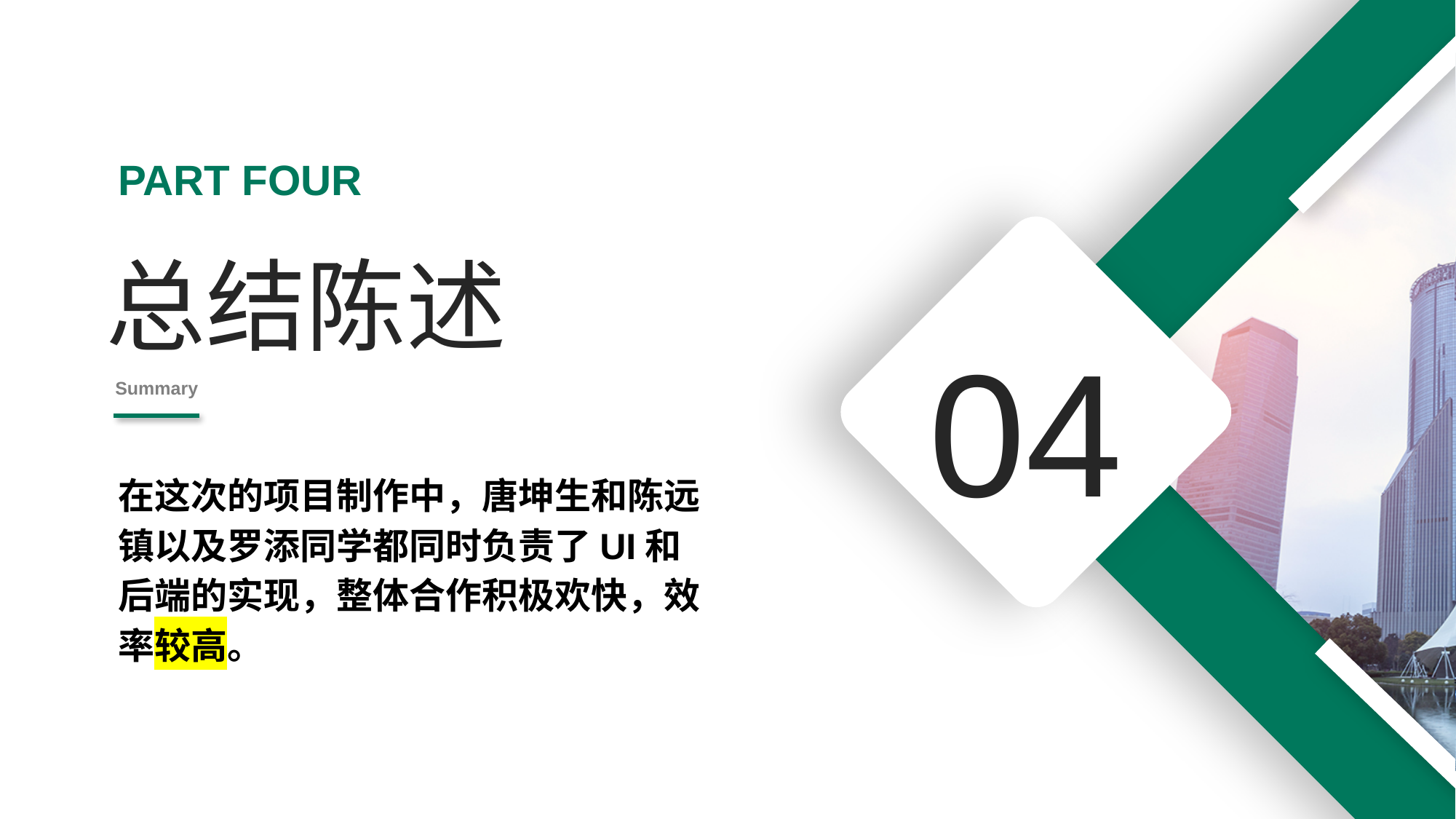

PART FOUR
总结陈述

04
Summary
在这次的项目制作中，唐坤生和陈远镇以及罗添同学都同时负责了UI和后端的实现，整体合作积极欢快，效率较高。